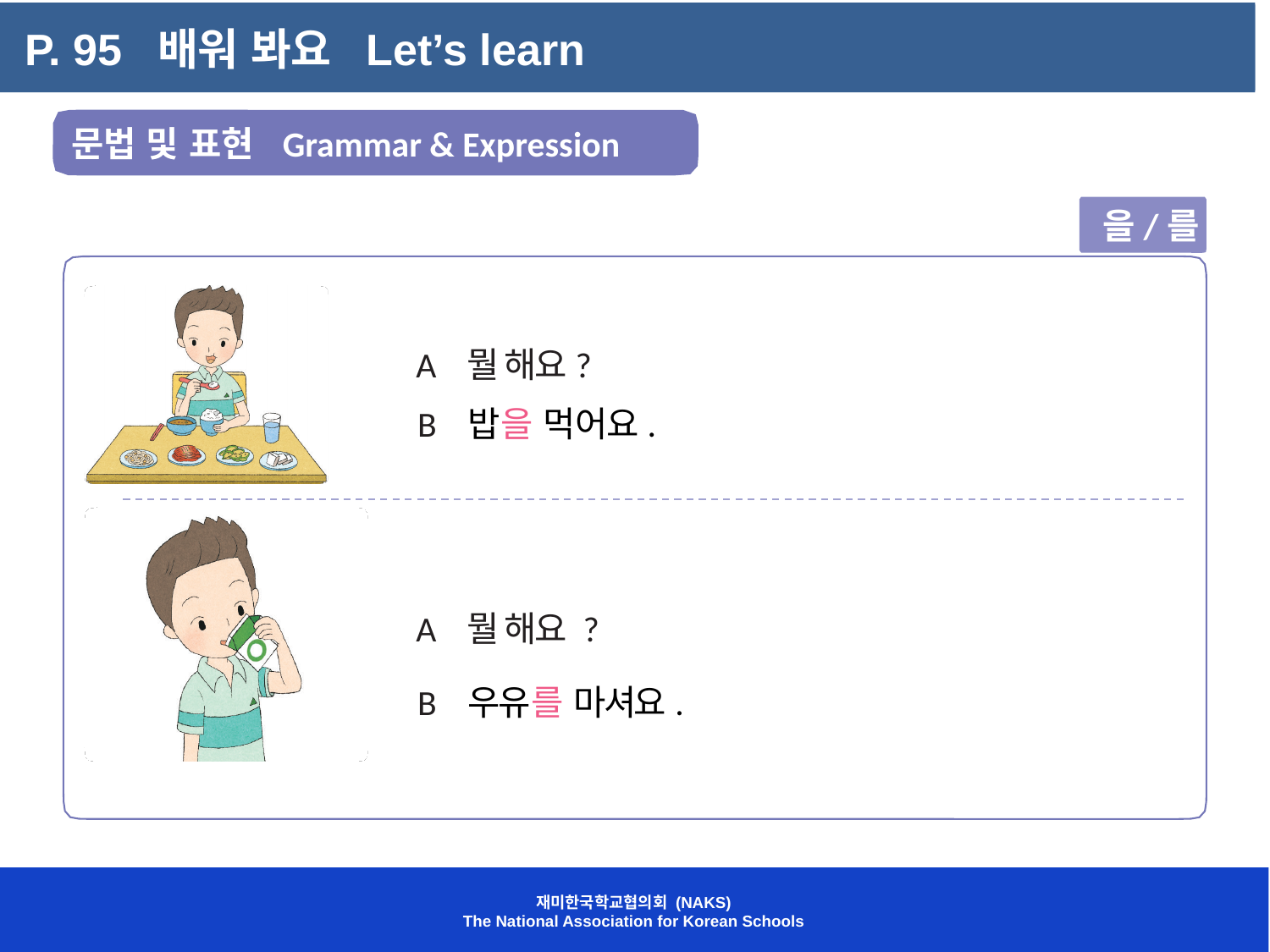

P. 95  배워 봐요  Let’s learn
 문법 및 표현  Grammar & Expression
 을/를

A    뭘 해요?
B    밥을 먹어요.

A    뭘 해요 ?

B    우유를 마셔요.